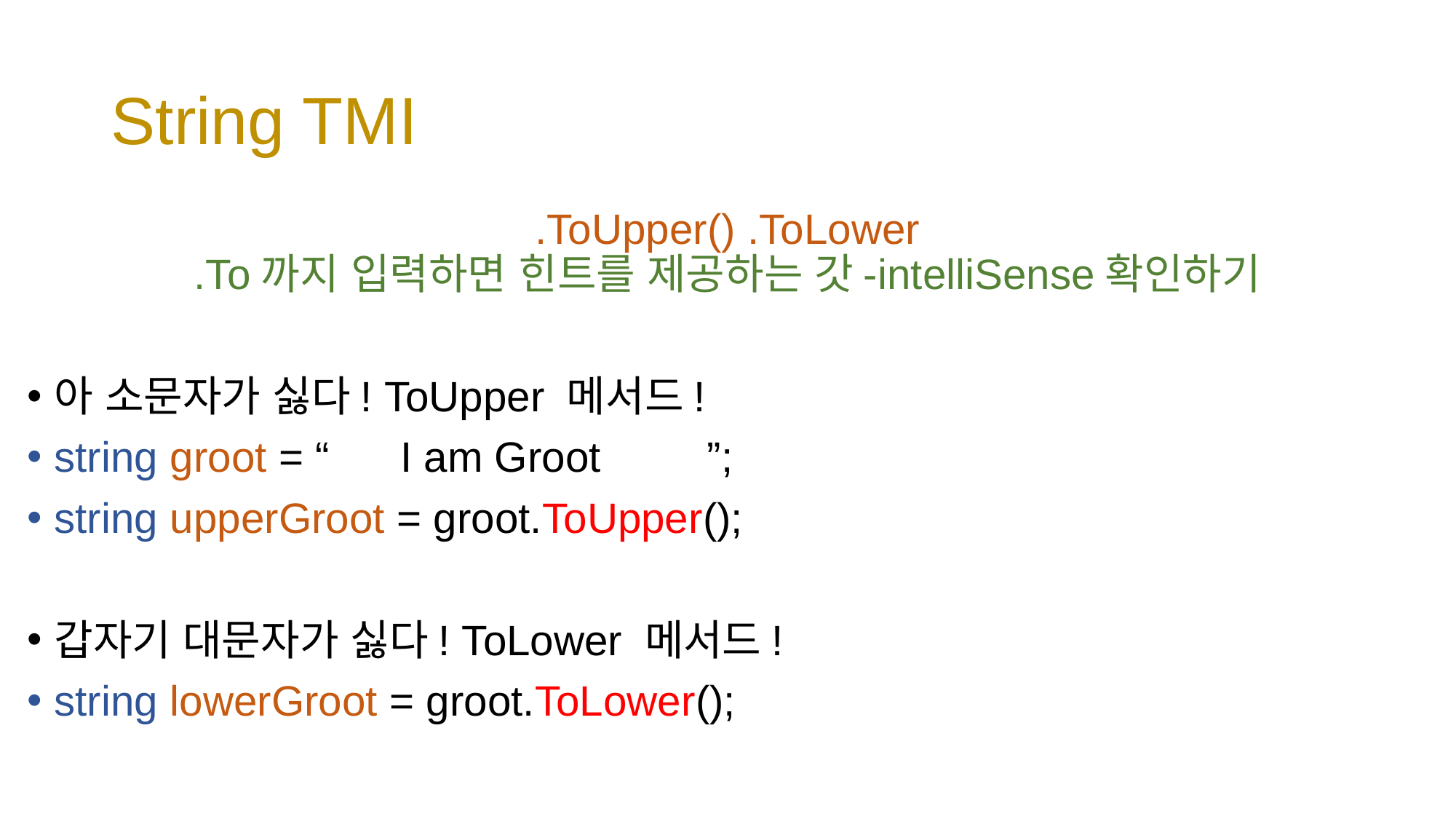

# String TMI
.ToUpper() .ToLower
.To까지 입력하면 힌트를 제공하는 갓-intelliSense확인하기

아 소문자가 싫다! ToUpper 메서드!
string groot = “      I am Groot         ”;
string upperGroot = groot.ToUpper();

갑자기 대문자가 싫다! ToLower 메서드!
string lowerGroot = groot.ToLower();